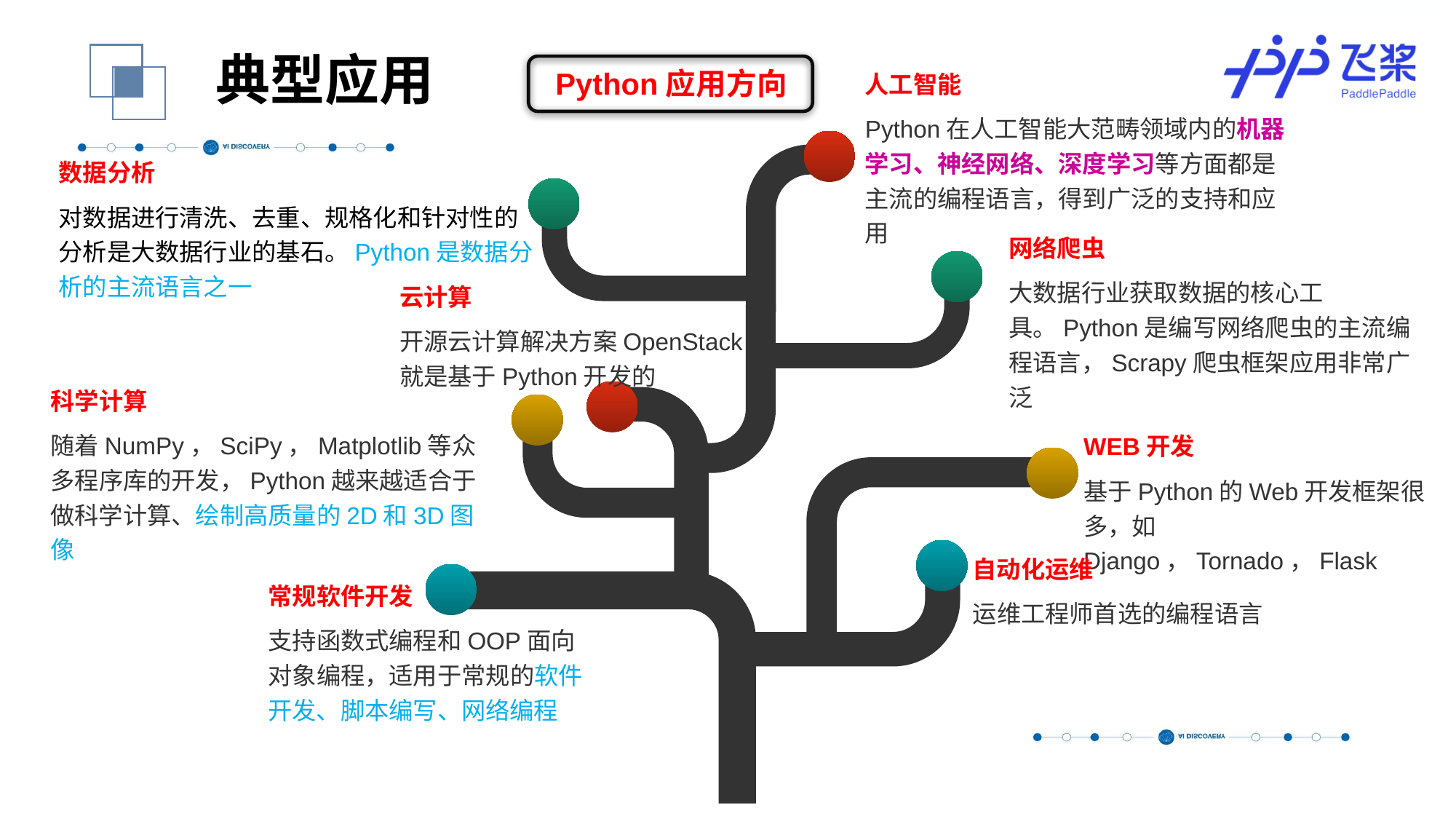

典型应用

人工智能
Python在人工智能大范畴领域内的机器学习、神经网络、深度学习等方面都是主流的编程语言，得到广泛的支持和应用
Python应用方向

数据分析
对数据进行清洗、去重、规格化和针对性的分析是大数据行业的基石。Python是数据分析的主流语言之一

网络爬虫
大数据行业获取数据的核心工具。Python是编写网络爬虫的主流编程语言，Scrapy爬虫框架应用非常广泛

云计算
开源云计算解决方案OpenStack就是基于Python开发的

科学计算
随着NumPy，SciPy，Matplotlib等众多程序库的开发，Python越来越适合于做科学计算、绘制高质量的2D和3D图像

WEB开发
基于Python的Web开发框架很多，如Django，Tornado，Flask

自动化运维
运维工程师首选的编程语言

常规软件开发
支持函数式编程和OOP面向对象编程，适用于常规的软件开发、脚本编写、网络编程